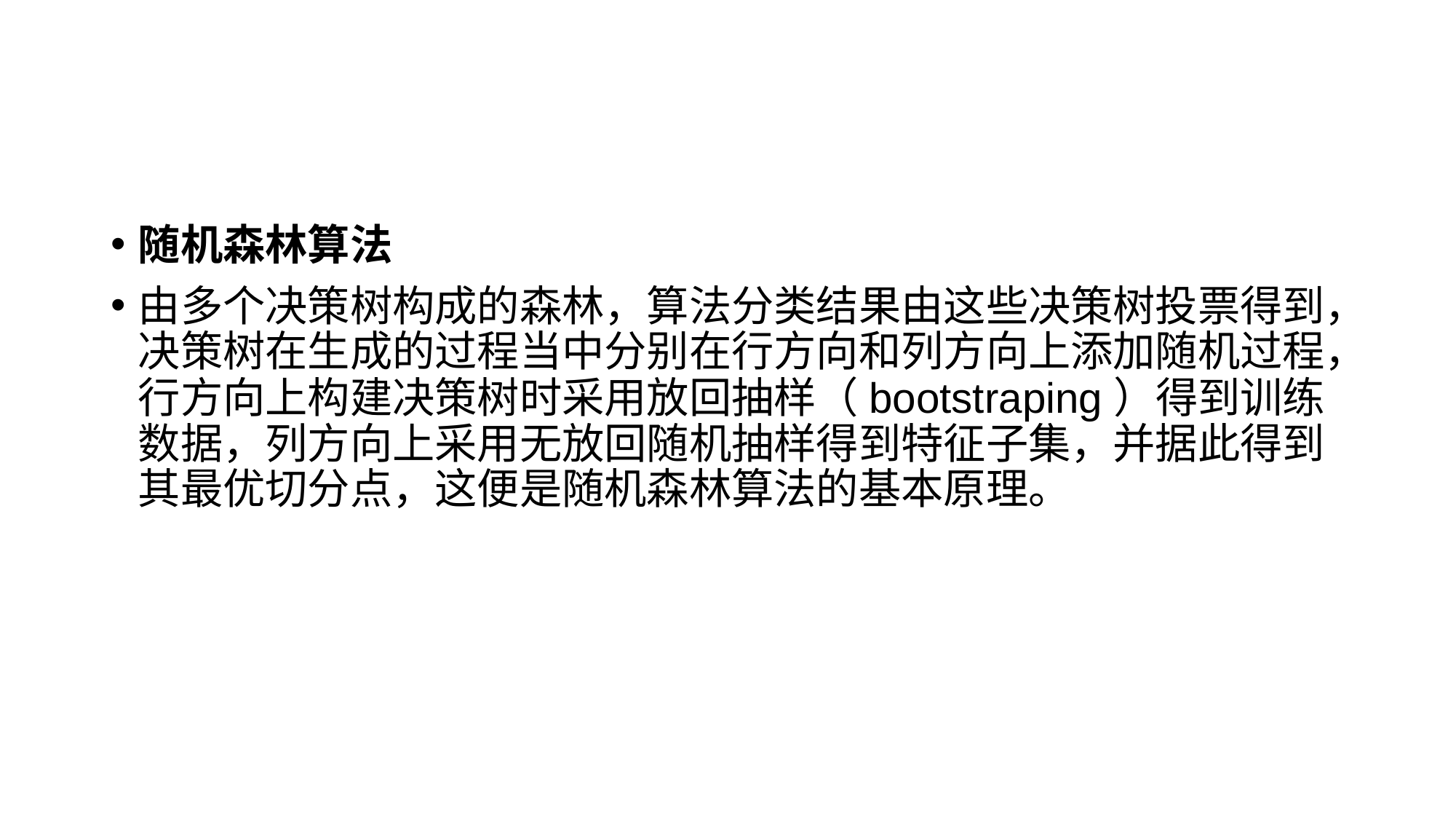

#
随机森林算法
由多个决策树构成的森林，算法分类结果由这些决策树投票得到，决策树在生成的过程当中分别在行方向和列方向上添加随机过程，行方向上构建决策树时采用放回抽样（bootstraping）得到训练数据，列方向上采用无放回随机抽样得到特征子集，并据此得到其最优切分点，这便是随机森林算法的基本原理。